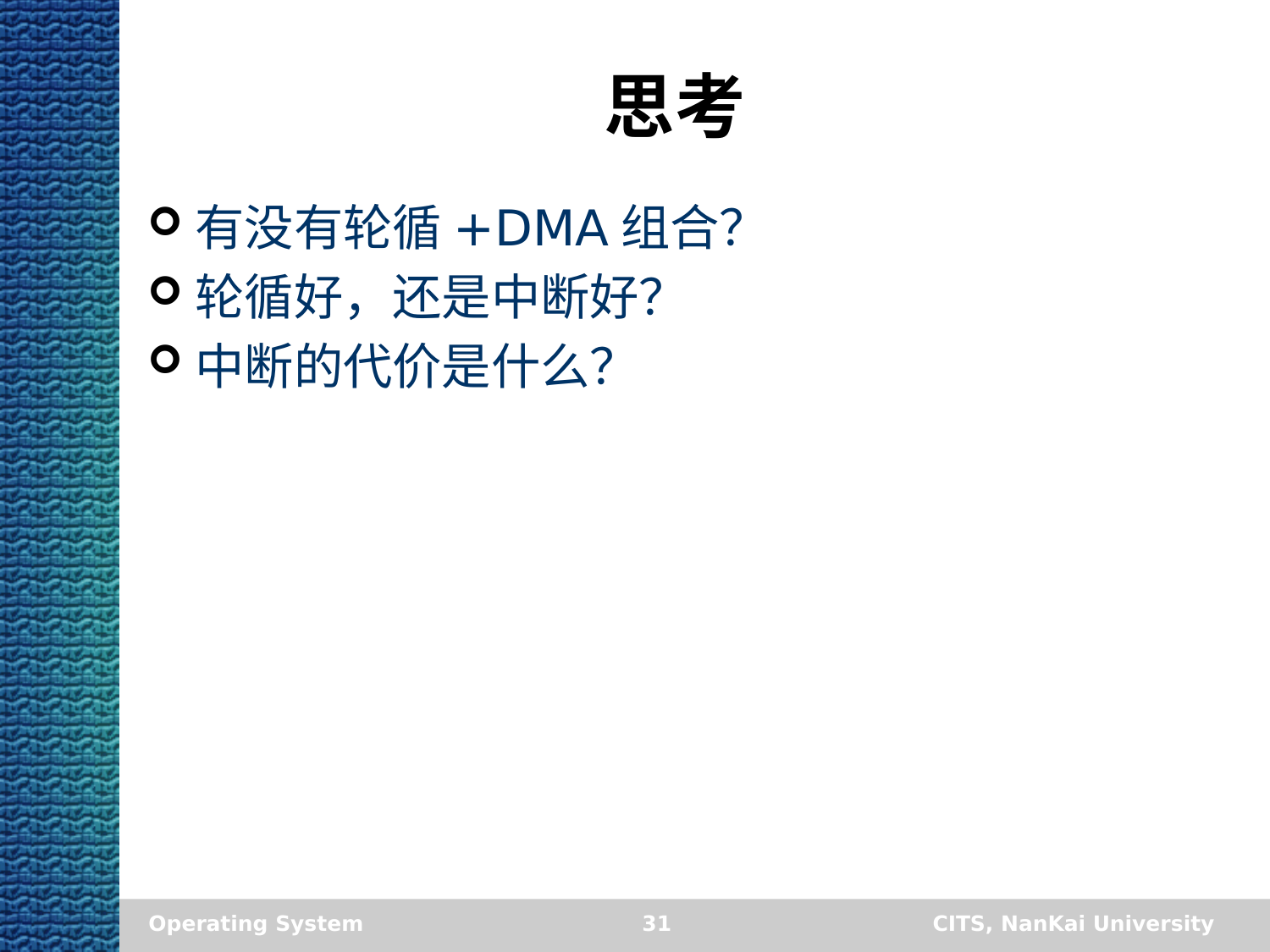

# 思考
有没有轮循+DMA组合？
轮循好，还是中断好？
中断的代价是什么？

Operating System
31
CITS, NanKai University